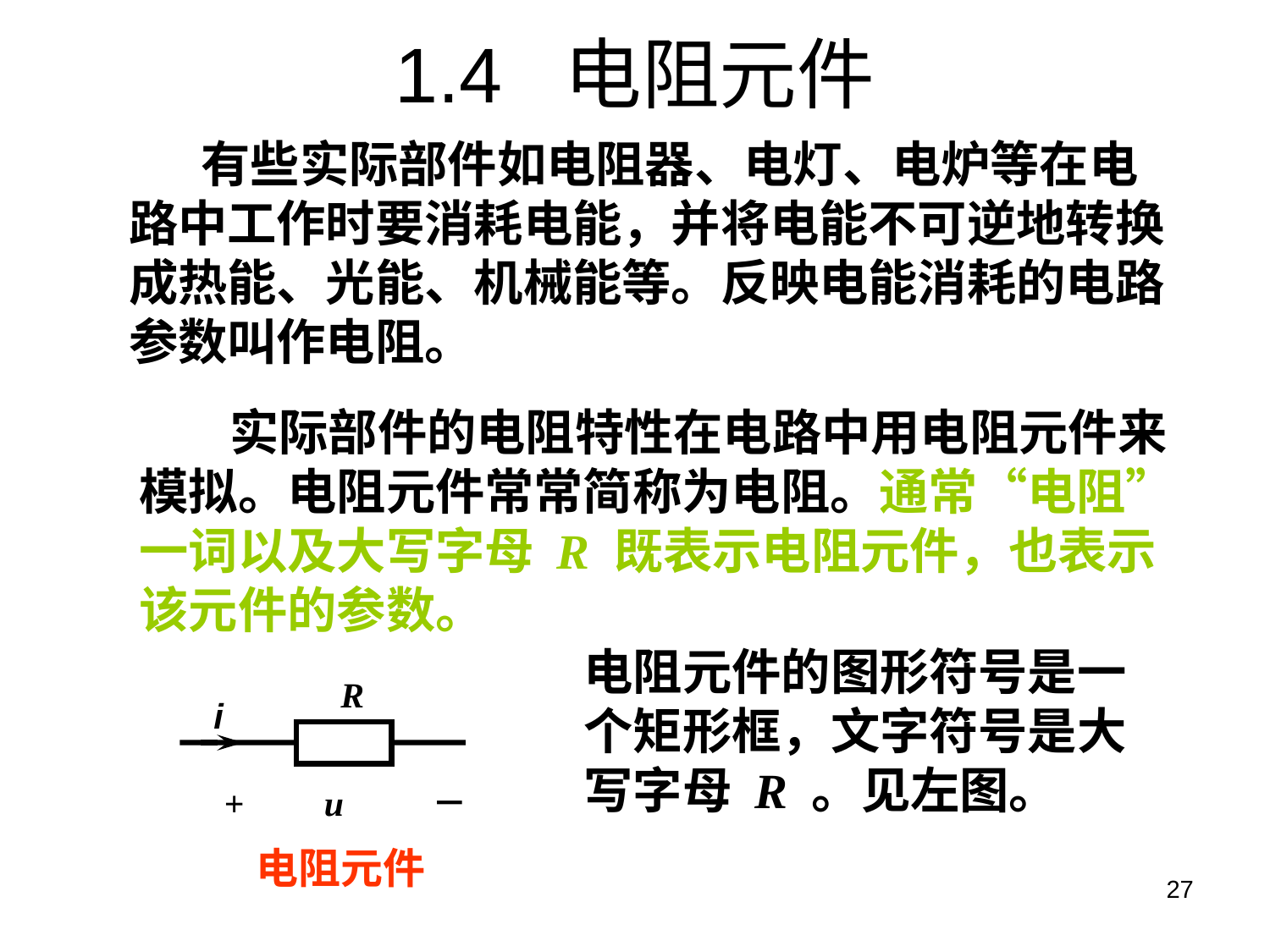

# 1.4  电阻元件
         有些实际部件如电阻器、电灯、电炉等在电路中工作时要消耗电能，并将电能不可逆地转换成热能、光能、机械能等。反映电能消耗的电路参数叫作电阻。
       实际部件的电阻特性在电路中用电阻元件来模拟。电阻元件常常简称为电阻。通常“电阻”一词以及大写字母 R 既表示电阻元件，也表示该元件的参数。
电阻元件的图形符号是一个矩形框，文字符号是大写字母 R 。见左图。

R
i

+         u         －
电阻元件
27